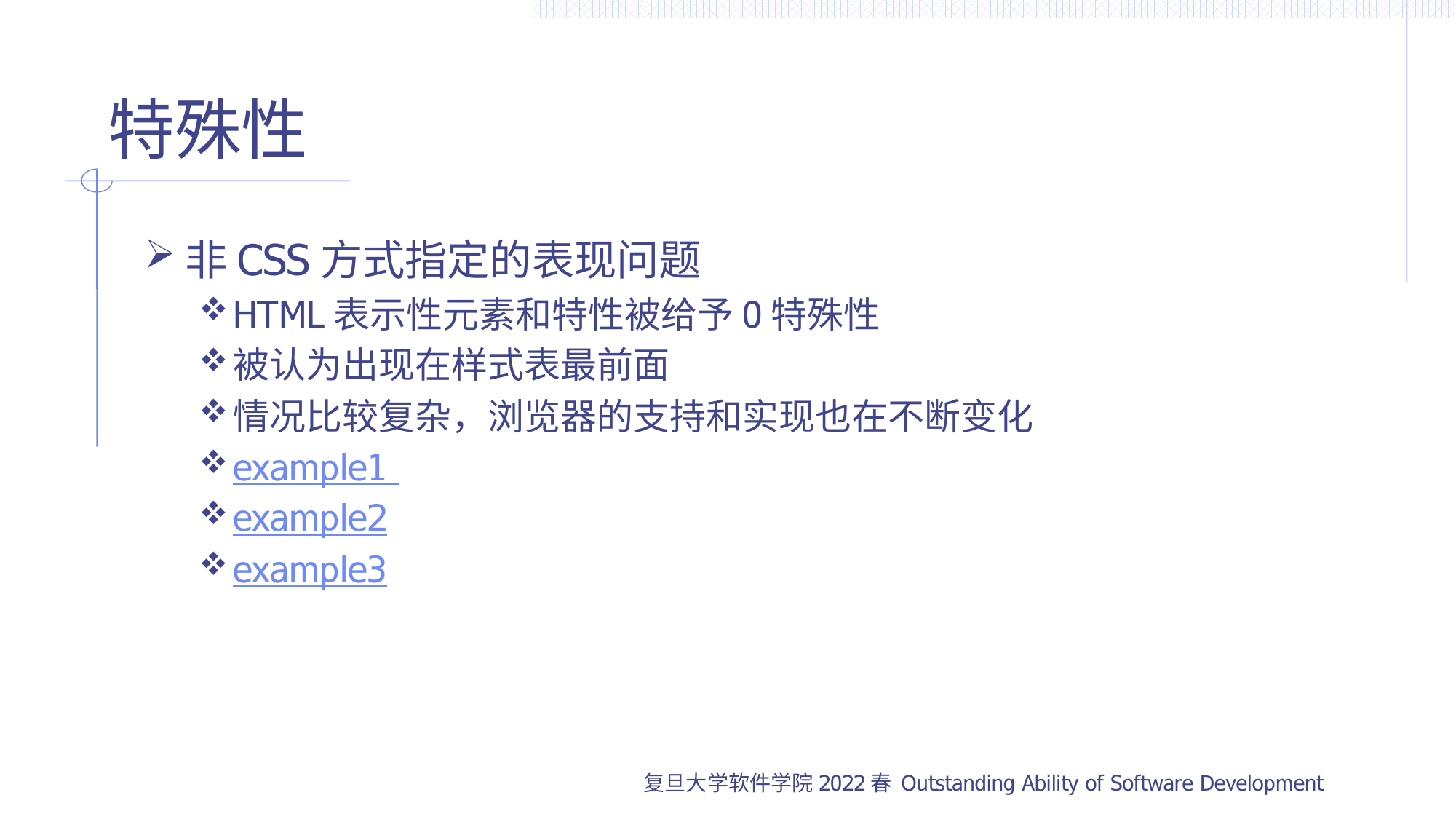

# 特殊性
非CSS方式指定的表现问题
HTML表示性元素和特性被给予0特殊性
被认为出现在样式表最前面
情况比较复杂，浏览器的支持和实现也在不断变化
example1
example2
example3